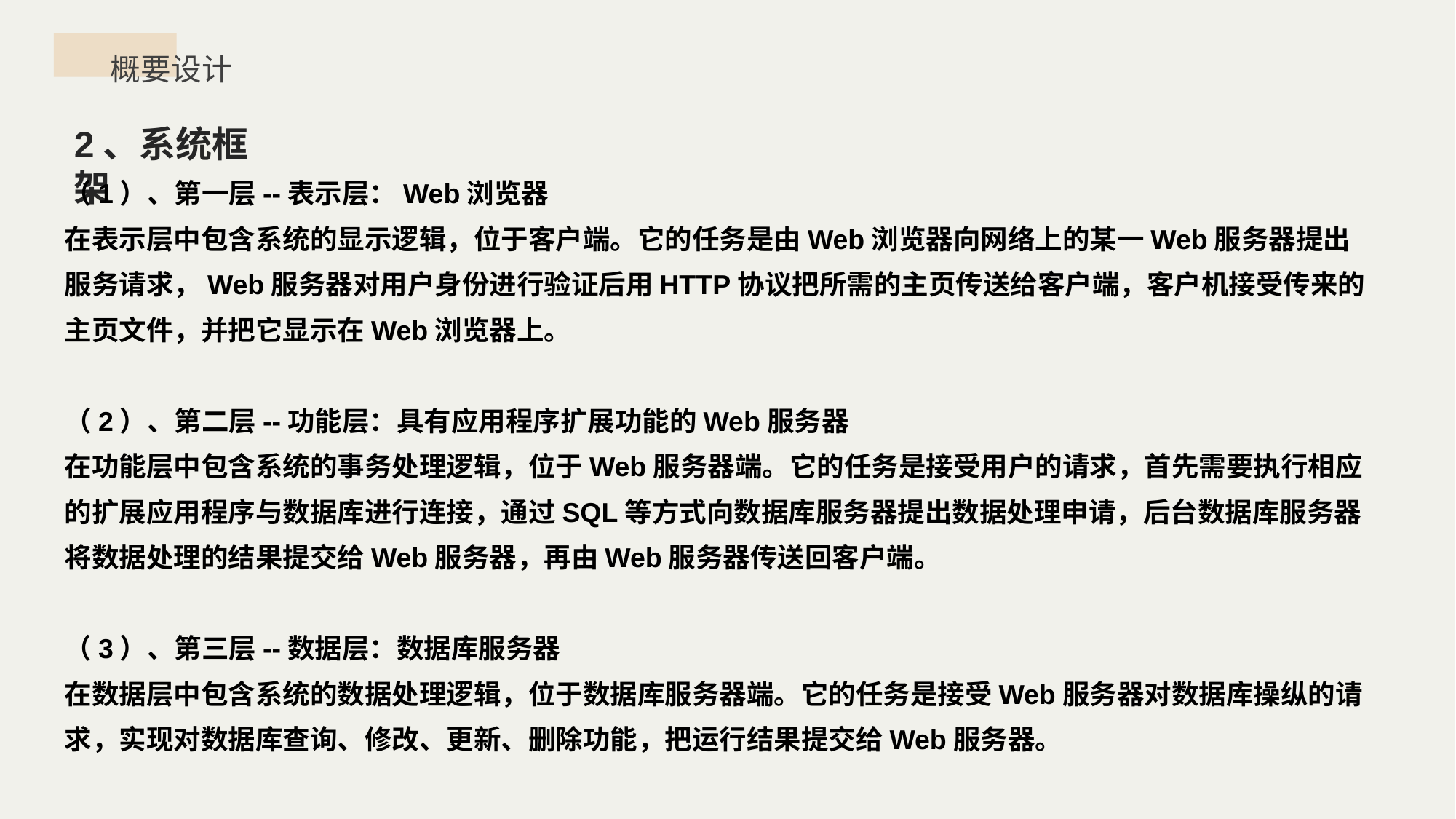

概要设计

2、系统框架
（1）、第一层--表示层：Web浏览器在表示层中包含系统的显示逻辑，位于客户端。它的任务是由Web浏览器向网络上的某一Web服务器提出服务请求，Web服务器对用户身份进行验证后用HTTP协议把所需的主页传送给客户端，客户机接受传来的主页文件，并把它显示在Web浏览器上。
（2）、第二层--功能层：具有应用程序扩展功能的Web服务器在功能层中包含系统的事务处理逻辑，位于Web服务器端。它的任务是接受用户的请求，首先需要执行相应的扩展应用程序与数据库进行连接，通过SQL等方式向数据库服务器提出数据处理申请，后台数据库服务器将数据处理的结果提交给Web服务器，再由Web服务器传送回客户端。
（3）、第三层--数据层：数据库服务器在数据层中包含系统的数据处理逻辑，位于数据库服务器端。它的任务是接受Web服务器对数据库操纵的请求，实现对数据库查询、修改、更新、删除功能，把运行结果提交给Web服务器。